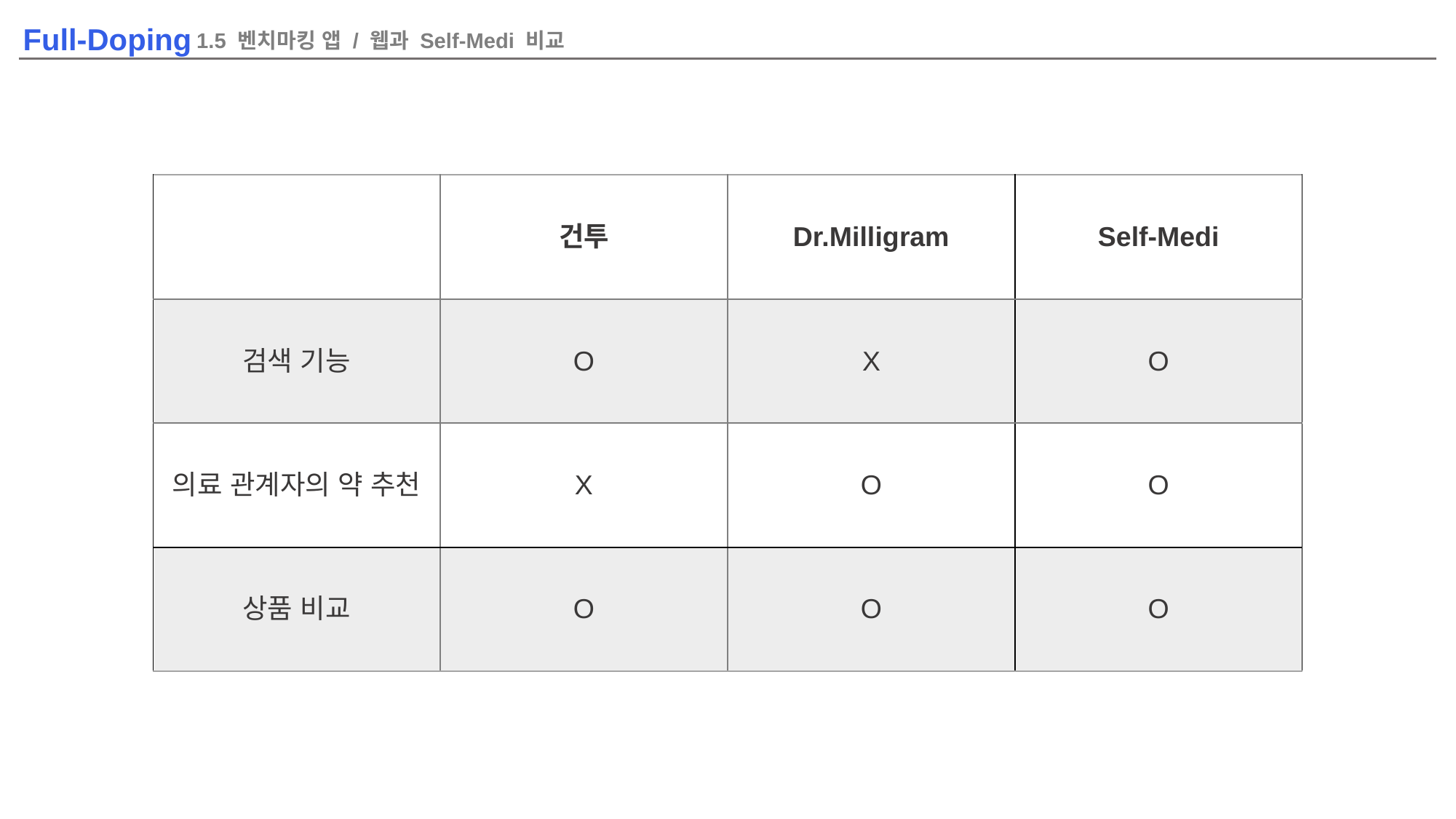

1.5 벤치마킹 앱 / 웹과 Self-Medi 비교
|  | 건투 | Dr.Milligram | Self-Medi |
| --- | --- | --- | --- |
| 검색 기능 | O | X | O |
| 의료 관계자의 약 추천 | X | O | O |
| 상품 비교 | O | O | O |